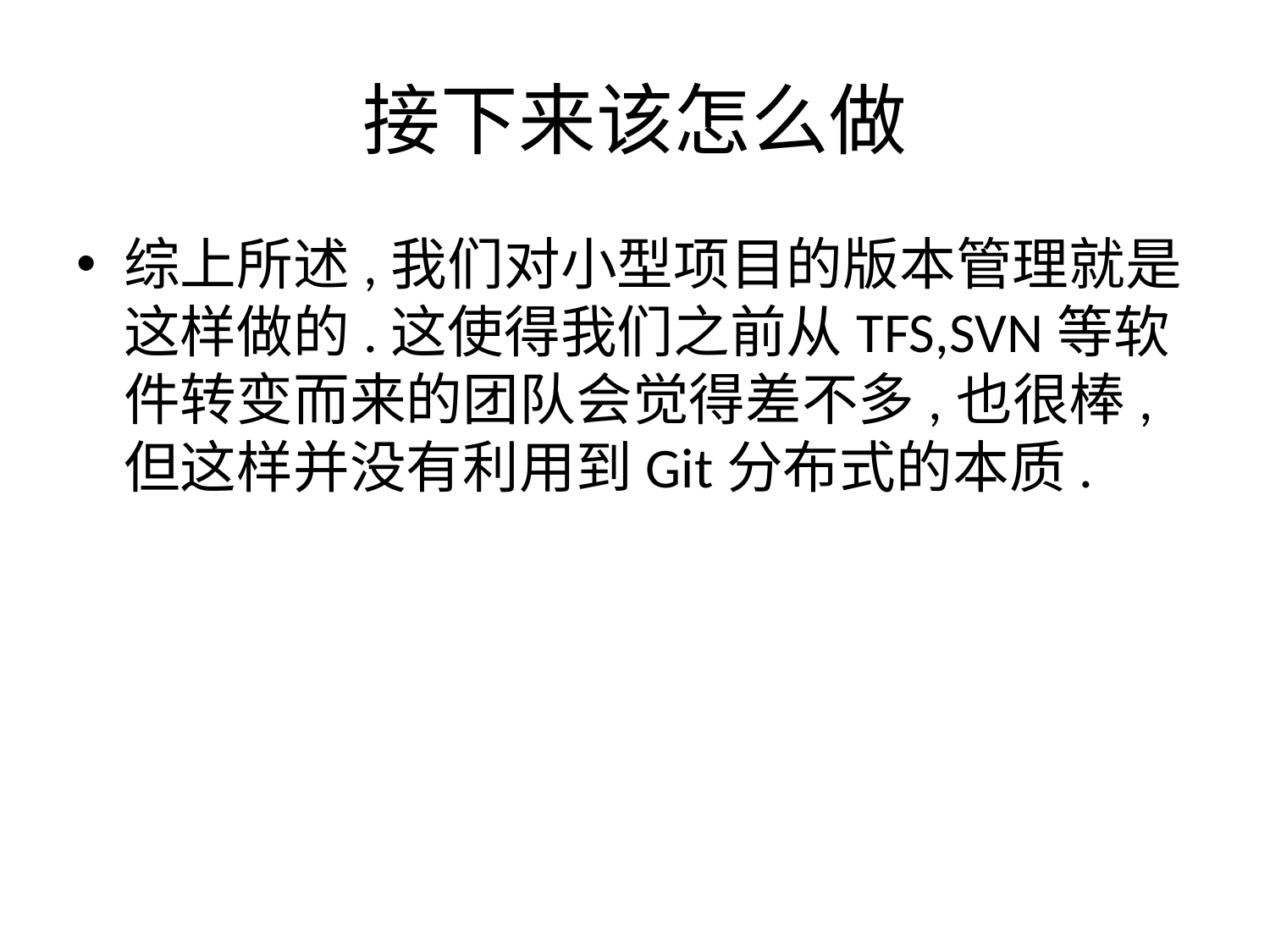

# 接下来该怎么做
综上所述,我们对小型项目的版本管理就是这样做的.这使得我们之前从TFS,SVN等软件转变而来的团队会觉得差不多,也很棒,但这样并没有利用到Git分布式的本质.